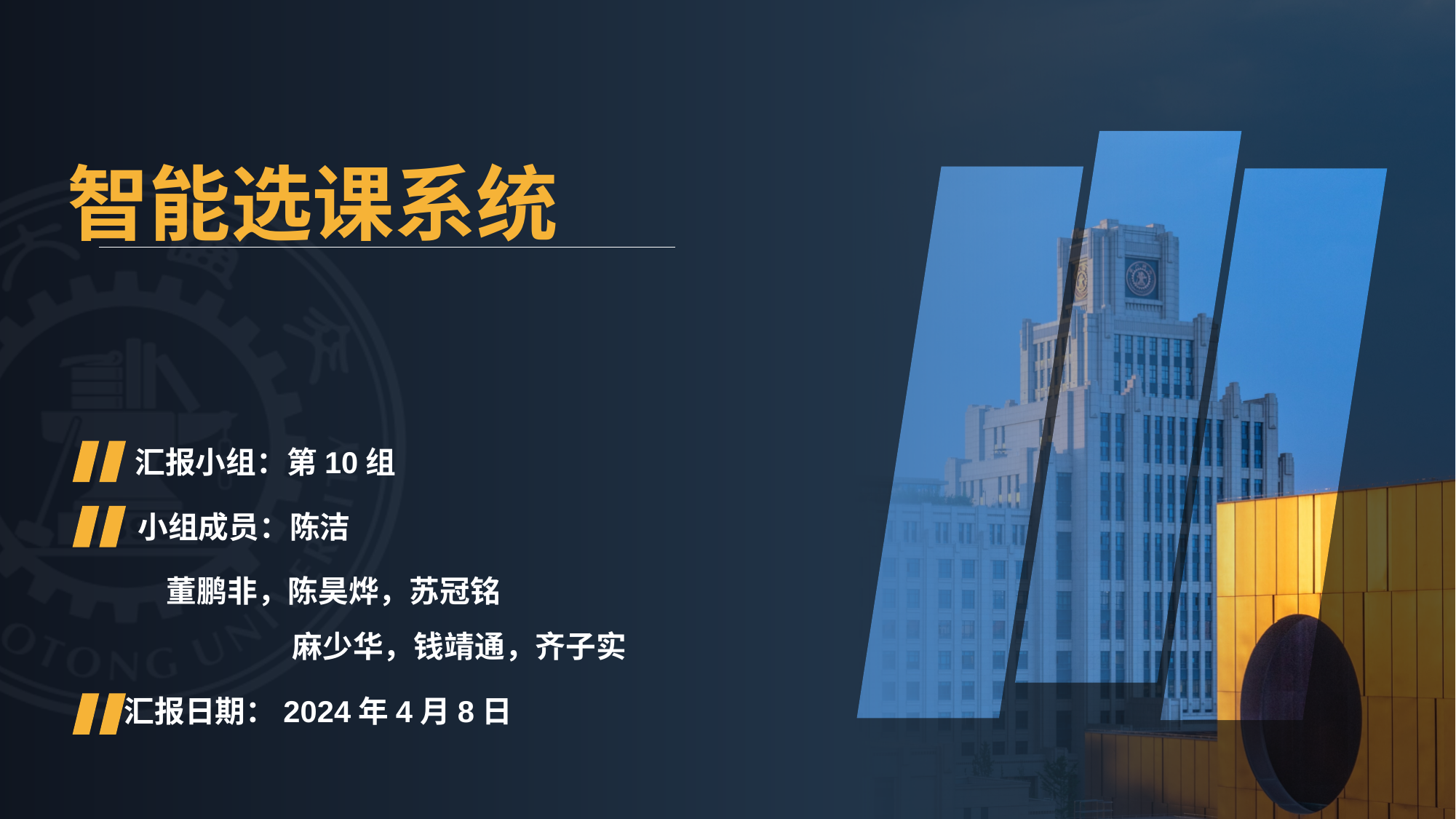

智能选课系统

汇报小组：第10组

小组成员：陈洁

董鹏非，陈昊烨，苏冠铭
麻少华，钱靖通，齐子实
汇报日期：2024年4月8日